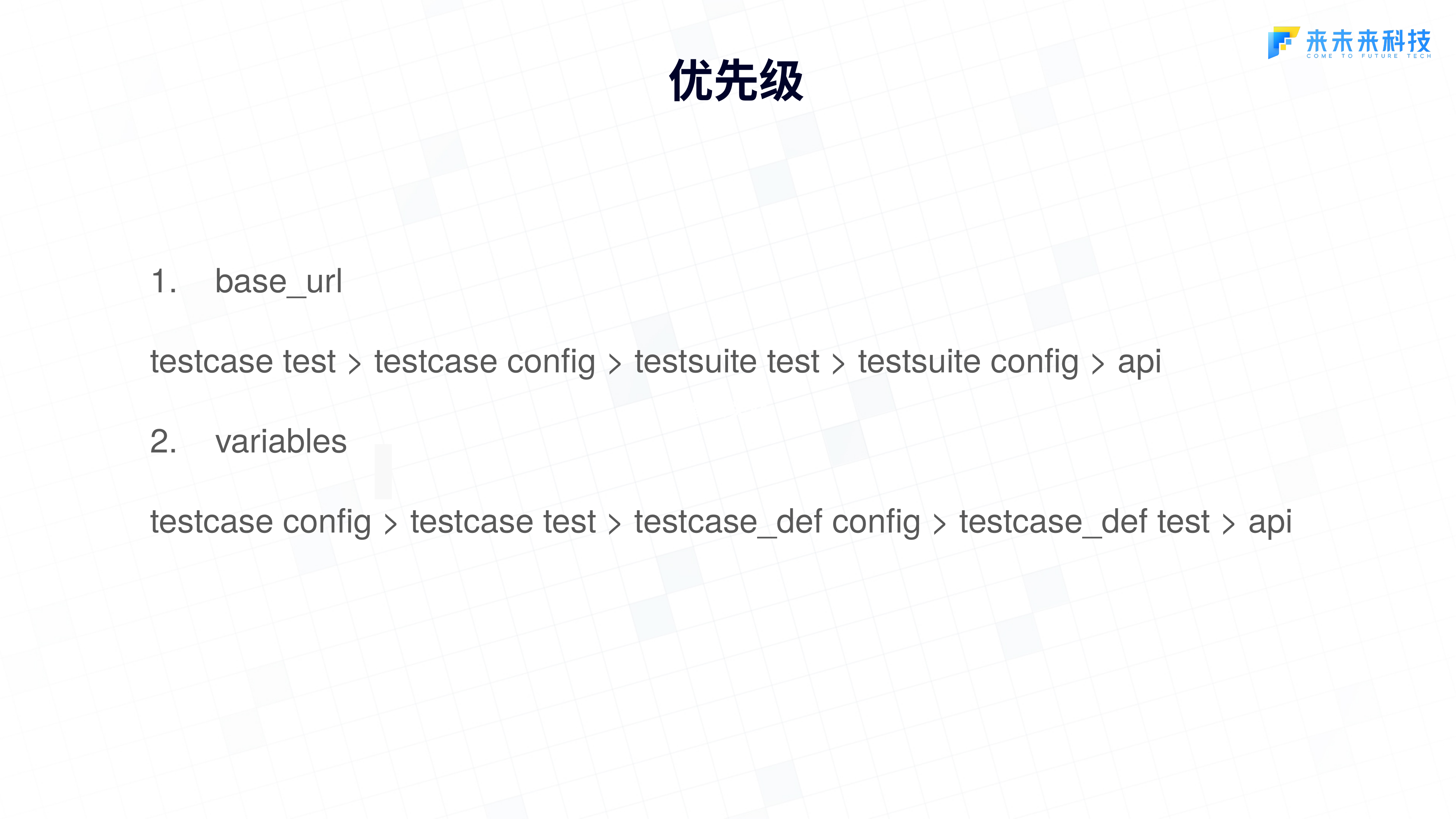

优先级

1.    base_url

testcase test > testcase config > testsuite test > testsuite config > api

2.    variables

testcase config > testcase test > testcase_def config > testcase_def test > api

参数关联